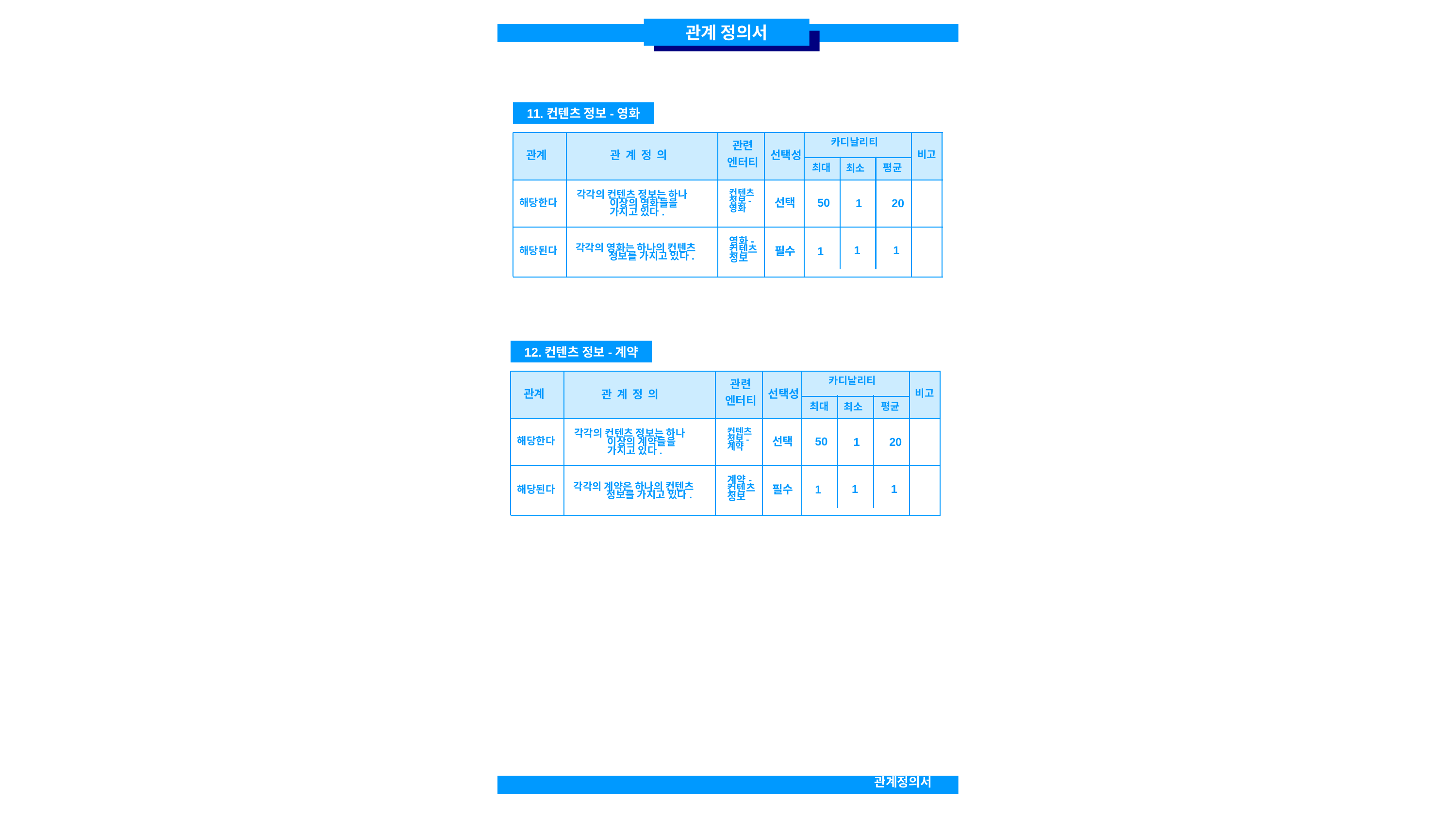

관계 정의서

11.컨텐츠 정보-영화
카디날리티

관련
엔터티
선택성
관계
관  계  정  의
비고
평균
최대
최소
컨텐츠 정보-영화
각각의 컨텐츠 정보는 하나 이상의 영화들을  가지고 있다.
해당한다
선택
50
1
20
영화-컨텐츠정보
해당된다
각각의 영화는 하나의 컨텐츠 정보를 가지고 있다.
1
1
필수
1
12.컨텐츠 정보-계약
카디날리티

관련
엔터티
선택성
관계
비고
관  계  정  의
평균
최대
최소
컨텐츠 정보-계약
각각의 컨텐츠 정보는 하나 이상의 계약들을  가지고 있다.
해당한다
선택
50
1
20
계약-컨텐츠 정보
해당된다
각각의 계약은 하나의 컨텐츠 정보를 가지고 있다.
1
1
필수
1
관계정의서